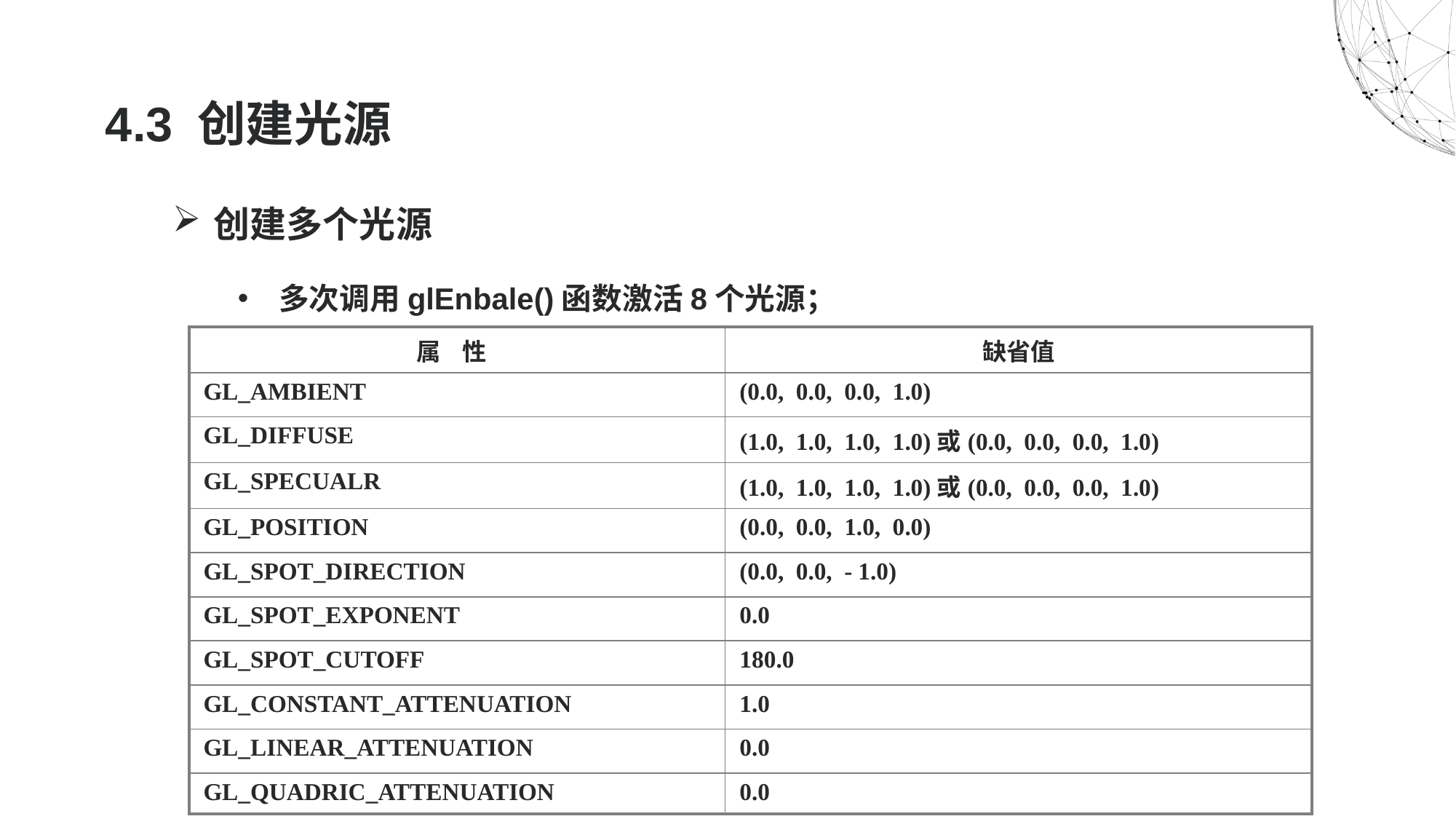

# 4.3 创建光源
创建多个光源
多次调用glEnbale()函数激活8个光源；

| 属 性 | 缺省值 |
| --- | --- |
| GL\_AMBIENT | (0.0, 0.0, 0.0, 1.0) |
| GL\_DIFFUSE | (1.0, 1.0, 1.0, 1.0)或(0.0, 0.0, 0.0, 1.0) |
| GL\_SPECUALR | (1.0, 1.0, 1.0, 1.0)或(0.0, 0.0, 0.0, 1.0) |
| GL\_POSITION | (0.0, 0.0, 1.0, 0.0) |
| GL\_SPOT\_DIRECTION | (0.0, 0.0, - 1.0) |
| GL\_SPOT\_EXPONENT | 0.0 |
| GL\_SPOT\_CUTOFF | 180.0 |
| GL\_CONSTANT\_ATTENUATION | 1.0 |
| GL\_LINEAR\_ATTENUATION | 0.0 |
| GL\_QUADRIC\_ATTENUATION | 0.0 |